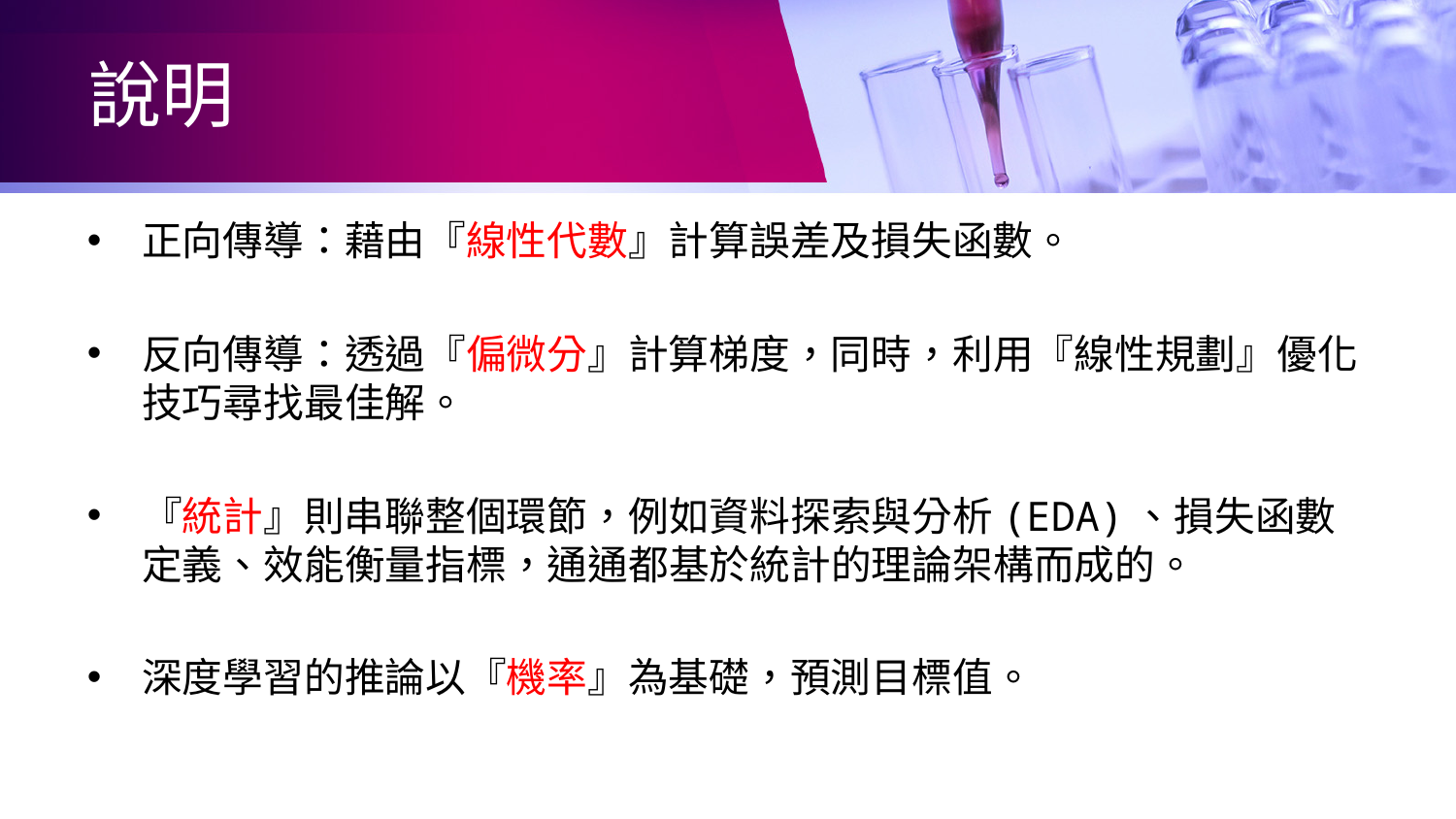

# 說明
正向傳導：藉由『線性代數』計算誤差及損失函數。

反向傳導：透過『偏微分』計算梯度，同時，利用『線性規劃』優化技巧尋找最佳解。

『統計』則串聯整個環節，例如資料探索與分析(EDA)、損失函數定義、效能衡量指標，通通都基於統計的理論架構而成的。

深度學習的推論以『機率』為基礎，預測目標值。